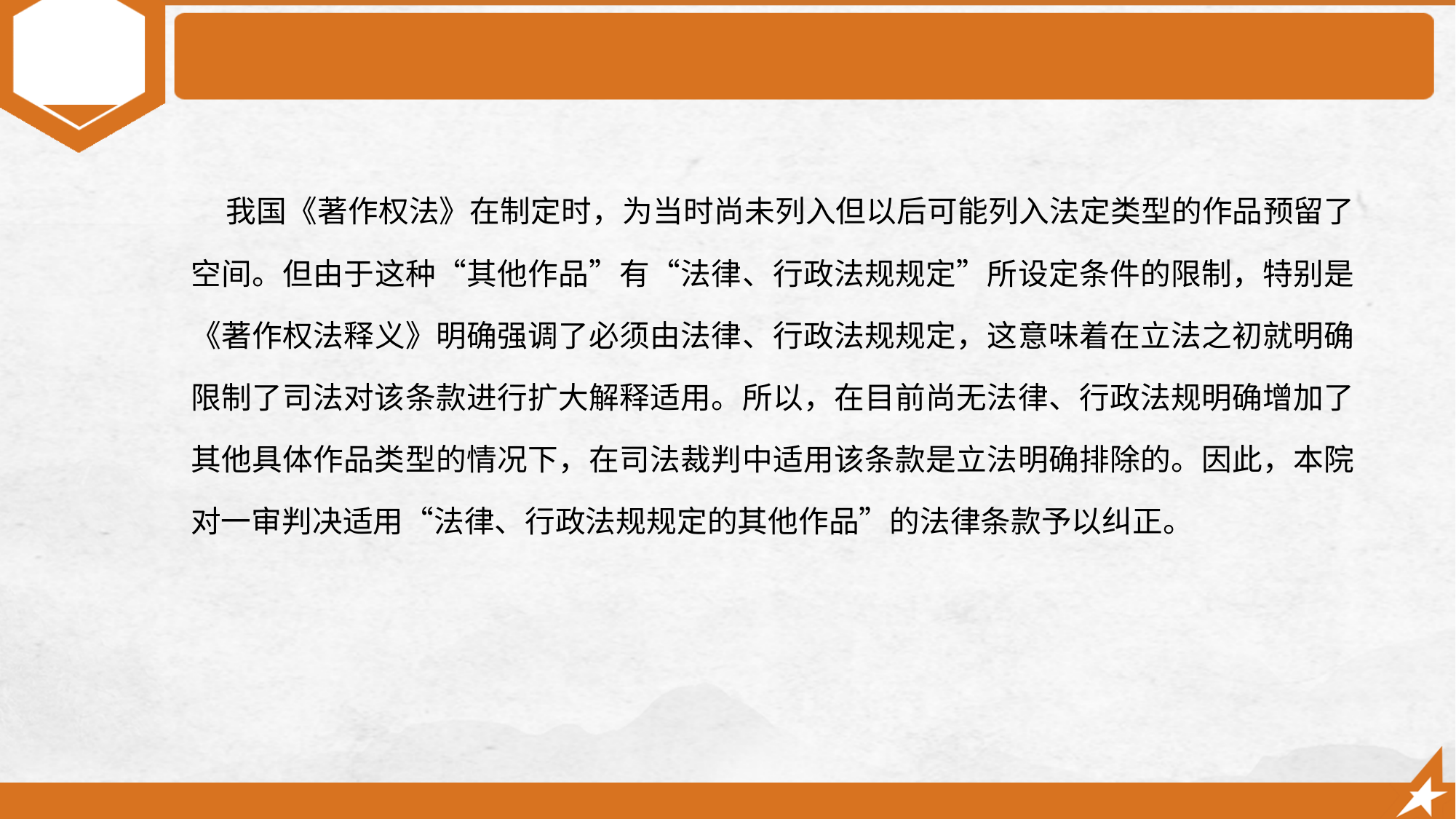

我国《著作权法》在制定时，为当时尚未列入但以后可能列入法定类型的作品预留了空间。但由于这种“其他作品”有“法律、行政法规规定”所设定条件的限制，特别是《著作权法释义》明确强调了必须由法律、行政法规规定，这意味着在立法之初就明确限制了司法对该条款进行扩大解释适用。所以，在目前尚无法律、行政法规明确增加了其他具体作品类型的情况下，在司法裁判中适用该条款是立法明确排除的。因此，本院对一审判决适用“法律、行政法规规定的其他作品”的法律条款予以纠正。